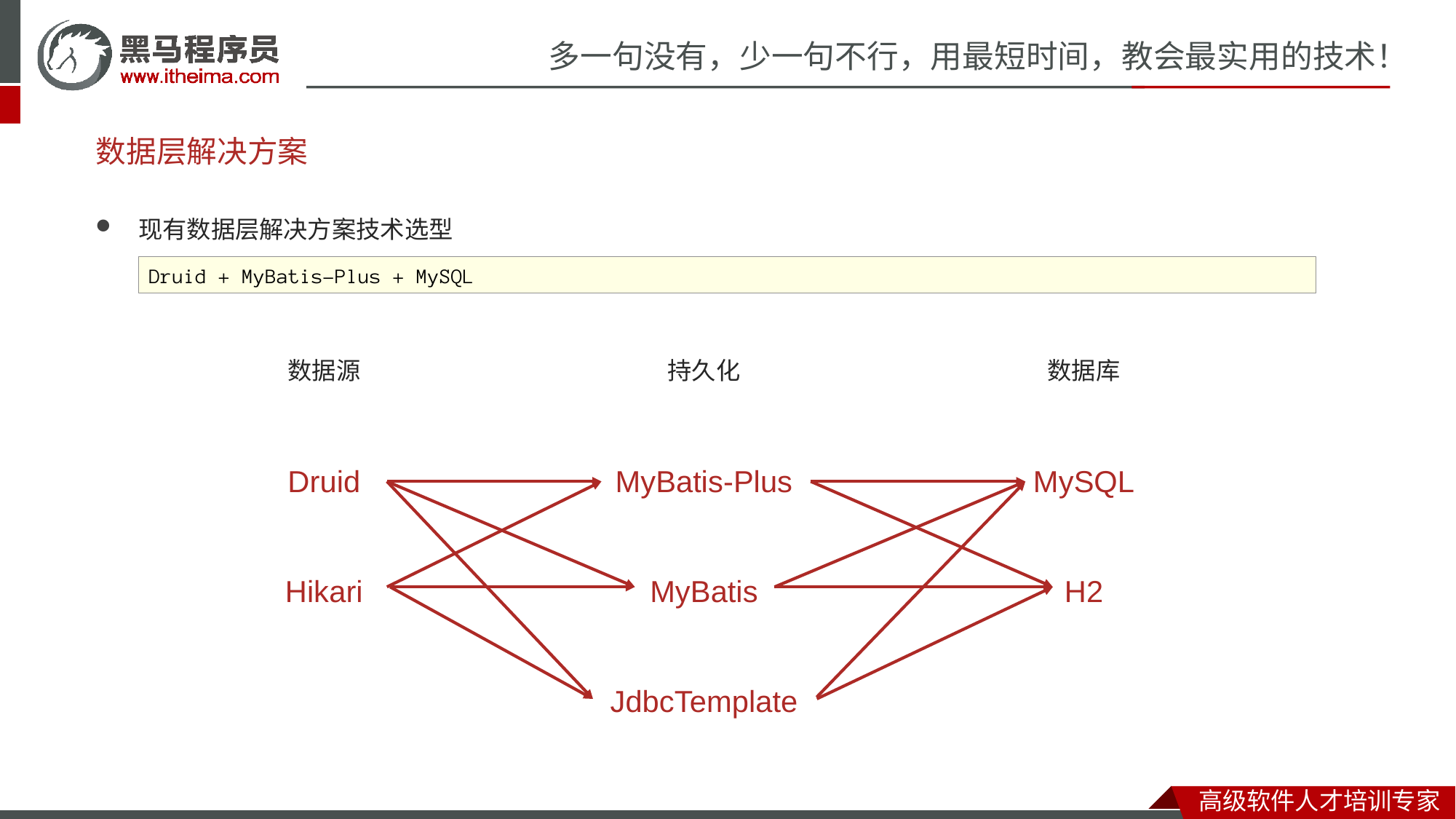

# 数据层解决方案
现有数据层解决方案技术选型

Druid + MyBatis-Plus + MySQL
数据源
持久化
数据库
Druid
MyBatis-Plus
MySQL
Hikari
MyBatis
H2
JdbcTemplate